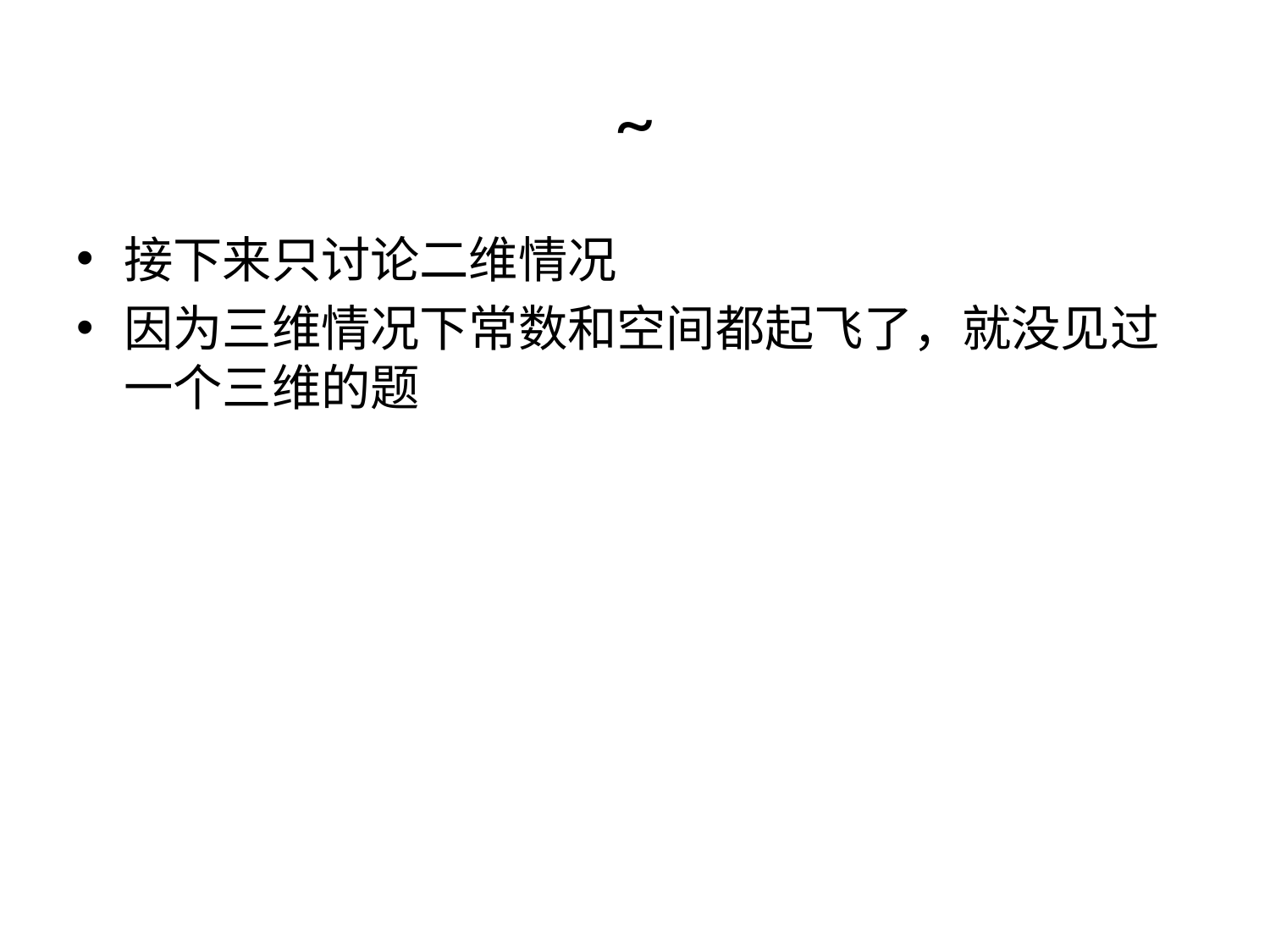

# ~
接下来只讨论二维情况
因为三维情况下常数和空间都起飞了，就没见过一个三维的题